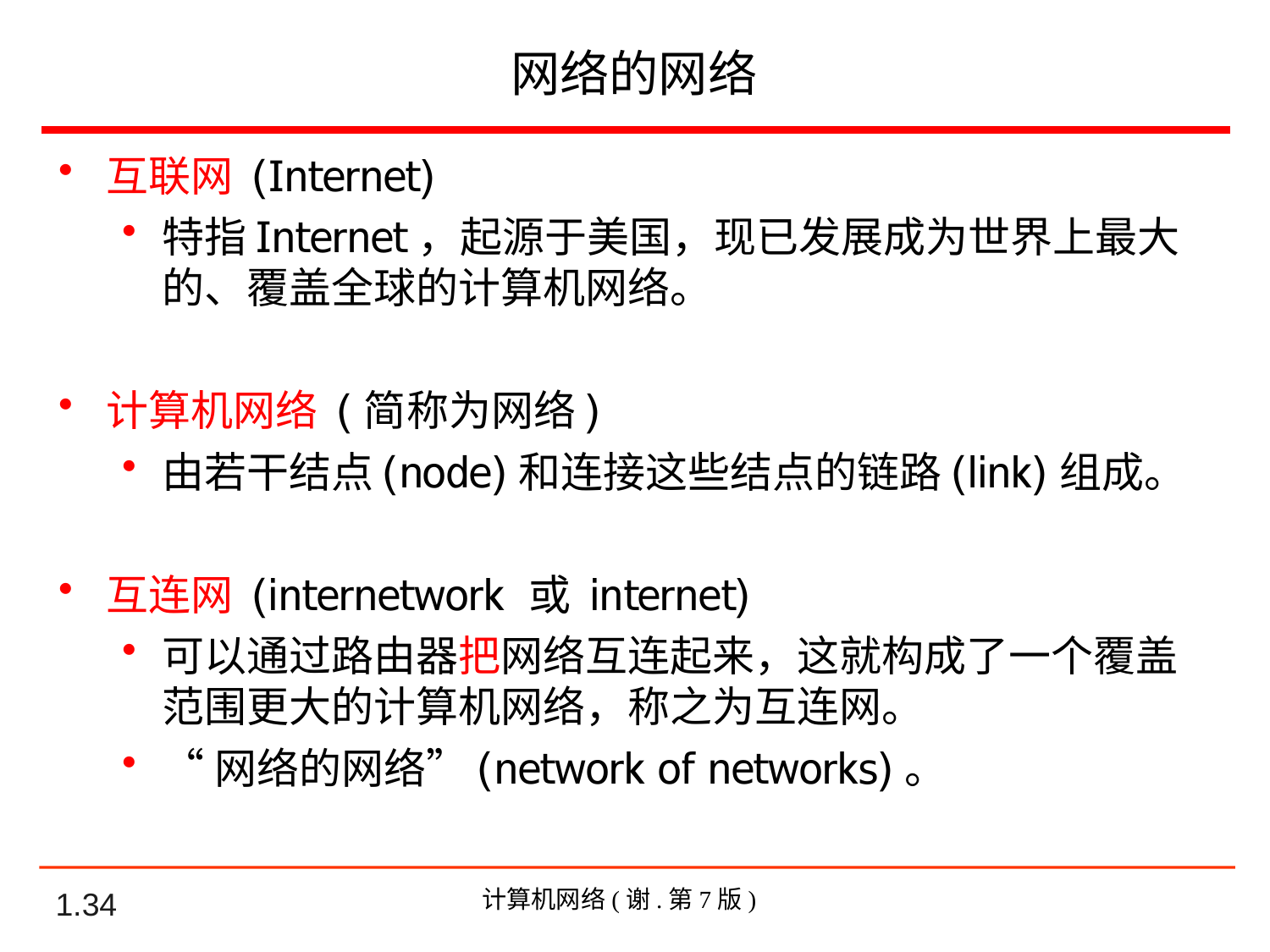

# 网络的网络
互联网 (Internet)
特指Internet，起源于美国，现已发展成为世界上最大的、覆盖全球的计算机网络。

计算机网络 (简称为网络)
由若干结点(node)和连接这些结点的链路(link)组成。

互连网 (internetwork 或 internet)
可以通过路由器把网络互连起来，这就构成了一个覆盖范围更大的计算机网络，称之为互连网。
“网络的网络”(network of networks)。